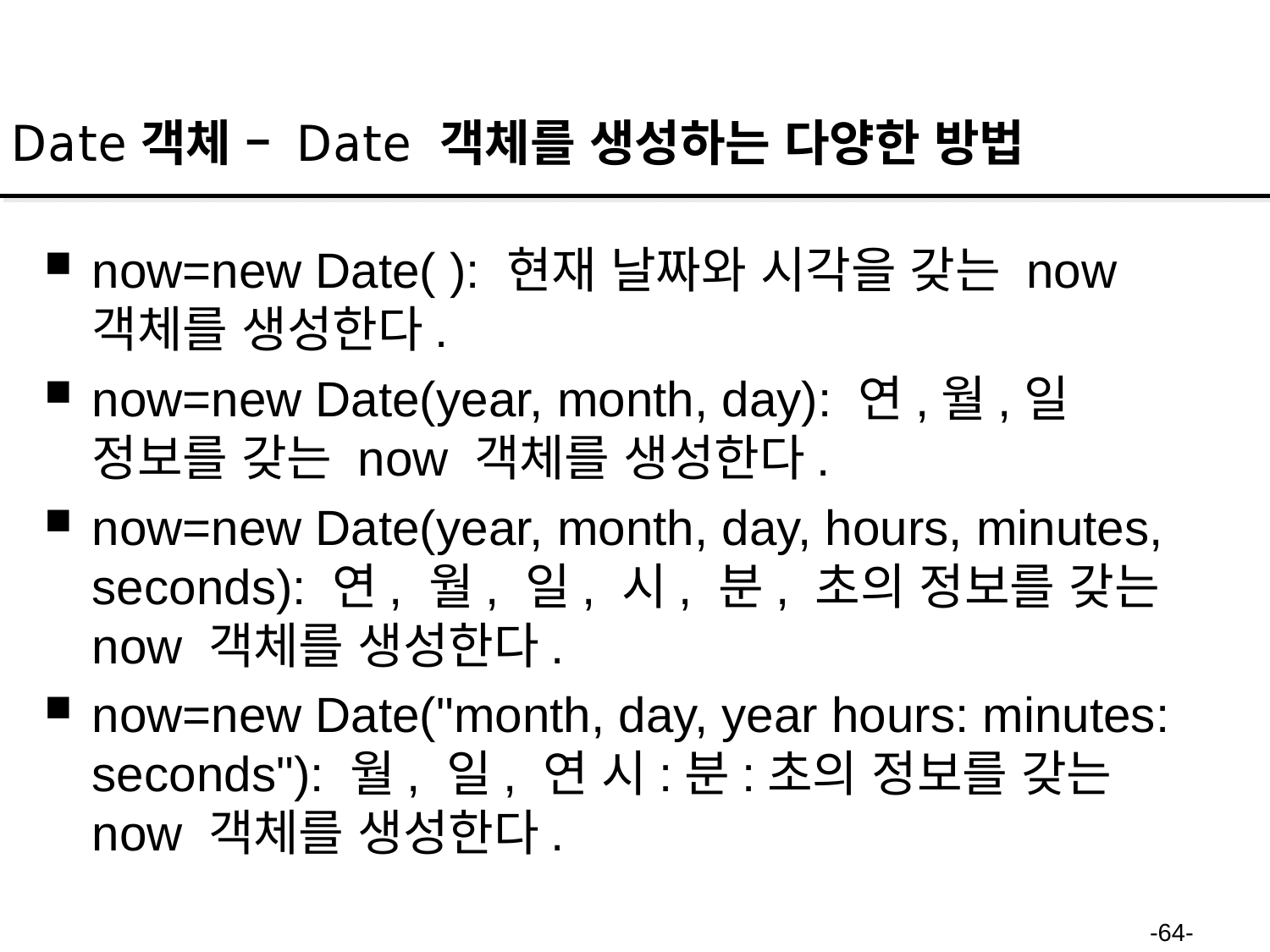

Date객체 – Date 객체를 생성하는 다양한 방법
now=new Date( ): 현재 날짜와 시각을 갖는 now 객체를 생성한다.
now=new Date(year, month, day): 연,월,일 정보를 갖는 now 객체를 생성한다.
now=new Date(year, month, day, hours, minutes, seconds): 연, 월, 일, 시, 분, 초의 정보를 갖는 now 객체를 생성한다.
now=new Date("month, day, year hours: minutes: seconds"): 월, 일, 연 시:분:초의 정보를 갖는 now 객체를 생성한다.
-64-